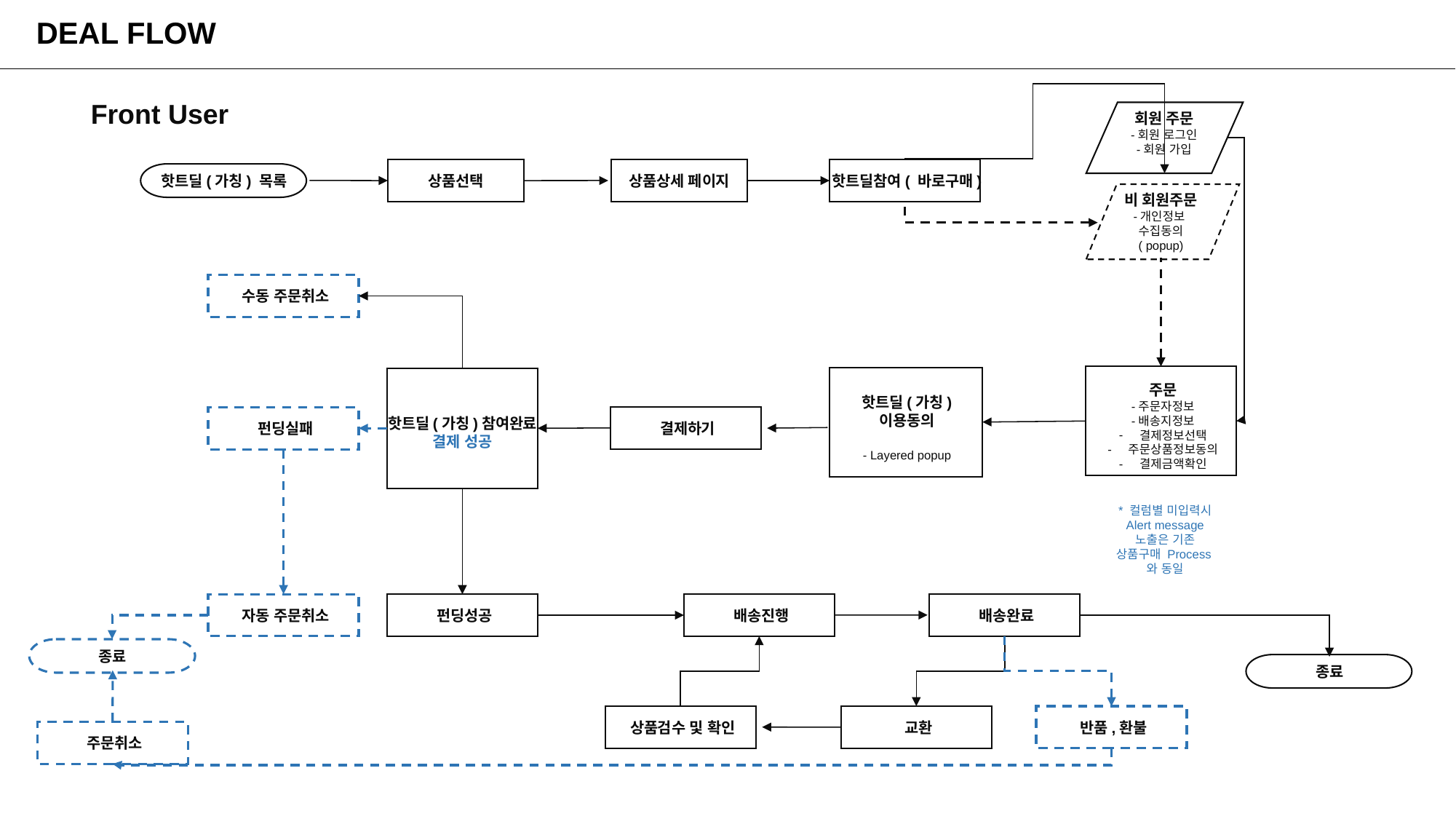

# DEAL FLOW
Front User

회원 주문
-회원 로그인
-회원 가입

핫트딜(가칭) 목록
상품선택
상품상세 페이지
핫트딜참여( 바로구매)

비 회원주문
-개인정보
수집동의
( popup)

수동 주문취소

주문
-주문자정보
-배송지정보
결제정보선택
주문상품정보동의
결제금액확인
핫트딜(가칭)
이용동의

- Layered popup

핫트딜(가칭)참여완료
결제 성공
펀딩실패
결제하기
* 컬럼별 미입력시 Alert message
노출은 기존 상품구매 Process와 동일

자동 주문취소
펀딩성공
배송진행
배송완료

종료

종료

상품검수 및 확인
교환
반품,환불

주문취소